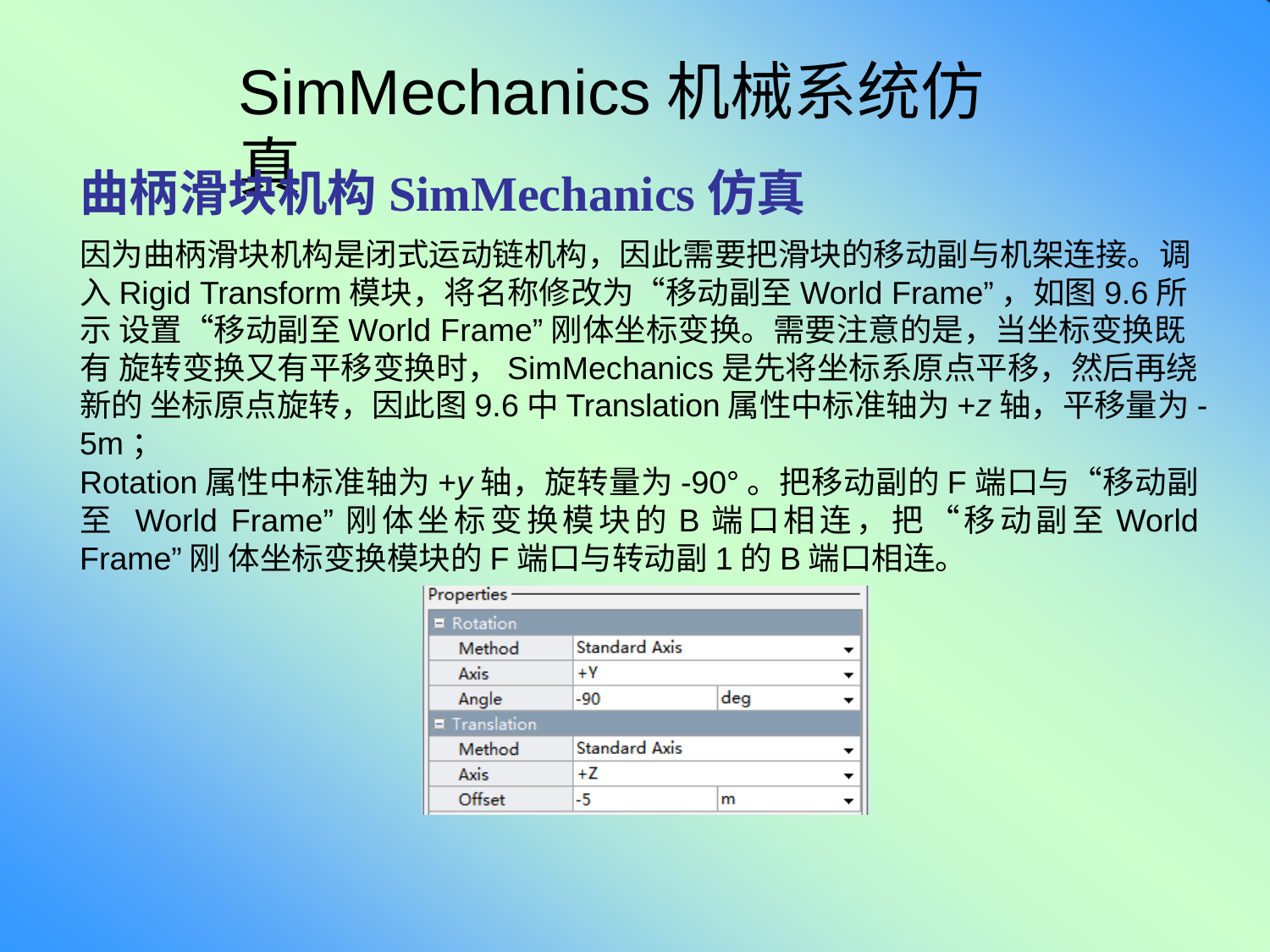

# SimMechanics机械系统仿真
曲柄滑块机构SimMechanics仿真
因为曲柄滑块机构是闭式运动链机构，因此需要把滑块的移动副与机架连接。调 入Rigid Transform模块，将名称修改为“移动副至World Frame”，如图9.6所示 设置“移动副至World Frame”刚体坐标变换。需要注意的是，当坐标变换既有 旋转变换又有平移变换时，SimMechanics是先将坐标系原点平移，然后再绕新的 坐标原点旋转，因此图9.6中Translation属性中标准轴为+z轴，平移量为-5m；
Rotation属性中标准轴为+y轴，旋转量为-90°。把移动副的F端口与“移动副至 World Frame”刚体坐标变换模块的B端口相连，把“移动副至World Frame”刚 体坐标变换模块的F端口与转动副1的B端口相连。